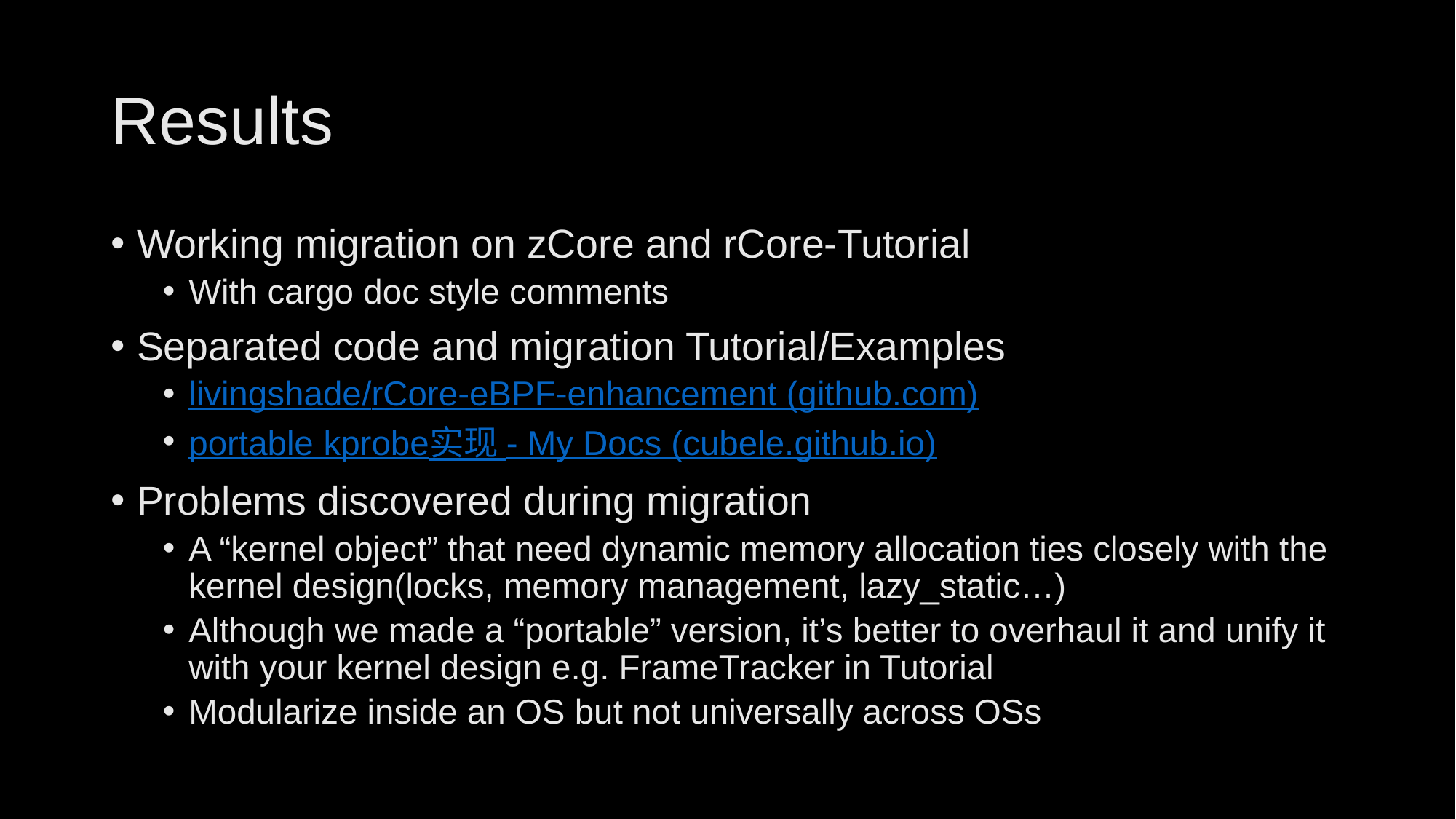

# Results
Working migration on zCore and rCore-Tutorial
With cargo doc style comments
Separated code and migration Tutorial/Examples
livingshade/rCore-eBPF-enhancement (github.com)
portable kprobe实现 - My Docs (cubele.github.io)
Problems discovered during migration
A “kernel object” that need dynamic memory allocation ties closely with the kernel design(locks, memory management, lazy_static…)
Although we made a “portable” version, it’s better to overhaul it and unify it with your kernel design e.g. FrameTracker in Tutorial
Modularize inside an OS but not universally across OSs